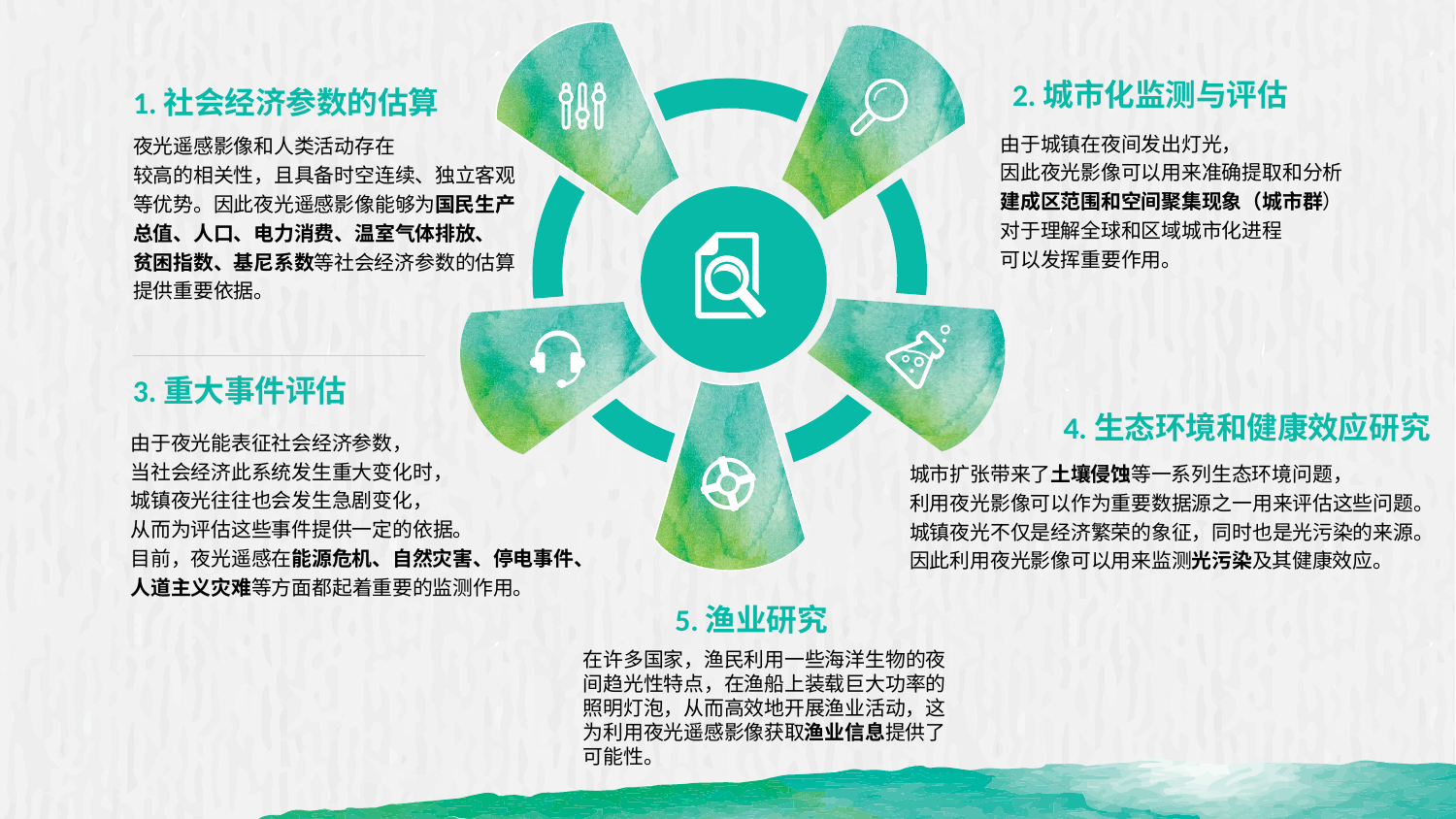

2.城市化监测与评估
由于城镇在夜间发出灯光，
因此夜光影像可以用来准确提取和分析
建成区范围和空间聚集现象（城市群）
对于理解全球和区域城市化进程
可以发挥重要作用。
4.生态环境和健康效应研究
城市扩张带来了土壤侵蚀等一系列生态环境问题，
利用夜光影像可以作为重要数据源之一用来评估这些问题。
城镇夜光不仅是经济繁荣的象征，同时也是光污染的来源。
因此利用夜光影像可以用来监测光污染及其健康效应。
1.社会经济参数的估算
夜光遥感影像和人类活动存在
较高的相关性，且具备时空连续、独立客观等优势。因此夜光遥感影像能够为国民生产总值、人口、电力消费、温室气体排放、
贫困指数、基尼系数等社会经济参数的估算提供重要依据。
3.重大事件评估
由于夜光能表征社会经济参数，
当社会经济此系统发生重大变化时，
城镇夜光往往也会发生急剧变化，
从而为评估这些事件提供一定的依据。
目前，夜光遥感在能源危机、自然灾害、停电事件、人道主义灾难等方面都起着重要的监测作用。
5.渔业研究
在许多国家，渔民利用一些海洋生物的夜间趋光性特点，在渔船上装载巨大功率的照明灯泡，从而高效地开展渔业活动，这为利用夜光遥感影像获取渔业信息提供了可能性。